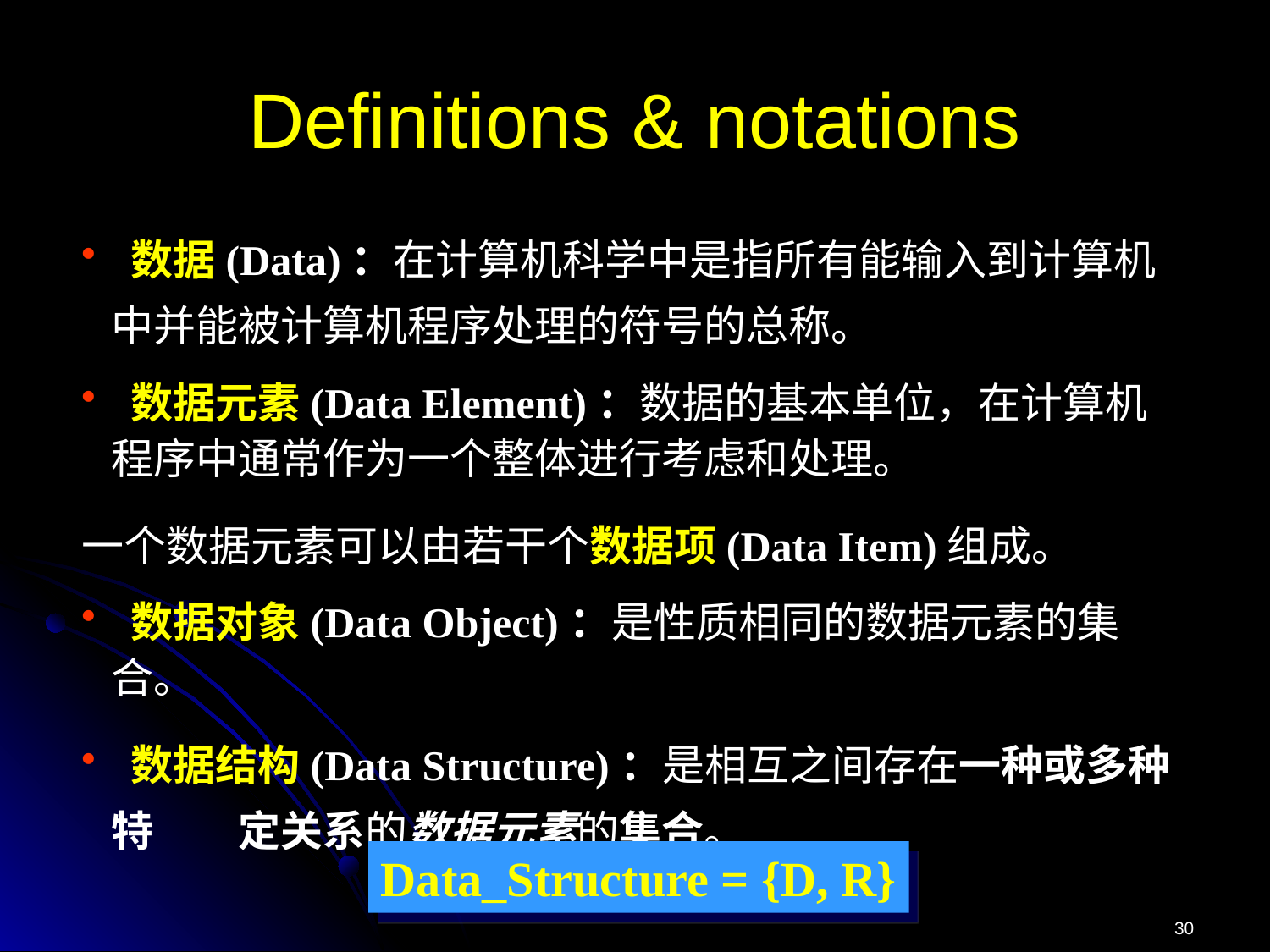

# Definitions & notations
 数据(Data)：在计算机科学中是指所有能输入到计算机中并能被计算机程序处理的符号的总称。
 数据元素(Data Element)：数据的基本单位，在计算机程序中通常作为一个整体进行考虑和处理。
一个数据元素可以由若干个数据项(Data Item)组成。
 数据对象(Data Object)：是性质相同的数据元素的集合。
 数据结构(Data Structure)：是相互之间存在一种或多种特	定关系的数据元素的集合。
Data_Structure = {D, R}

30